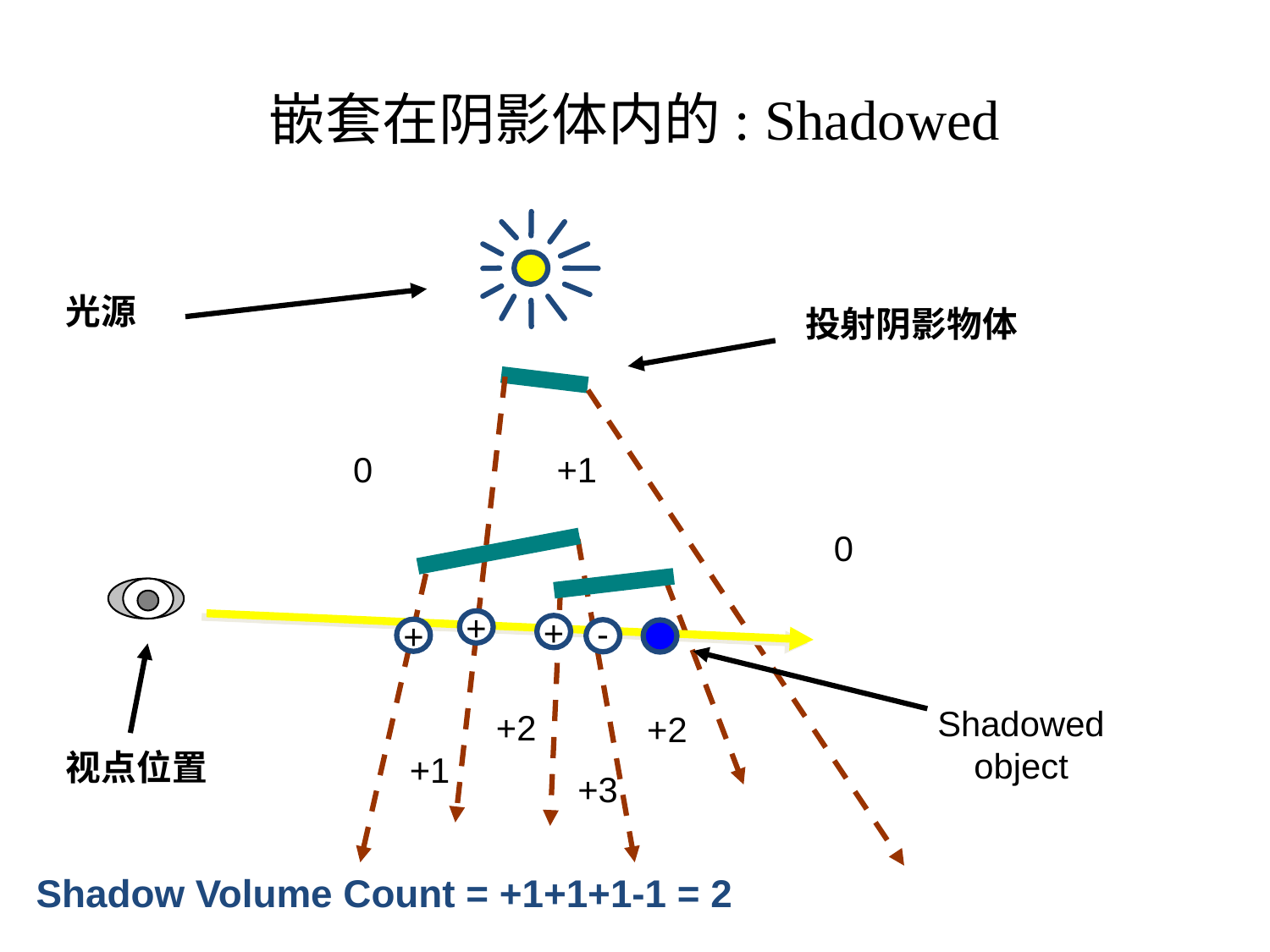

# 嵌套在阴影体内的: Shadowed

光源

投射阴影物体

0
+1

0

+

+

-

+

Shadowed
object
+2
+2

视点位置
+1

+3
Shadow Volume Count = +1+1+1-1 = 2